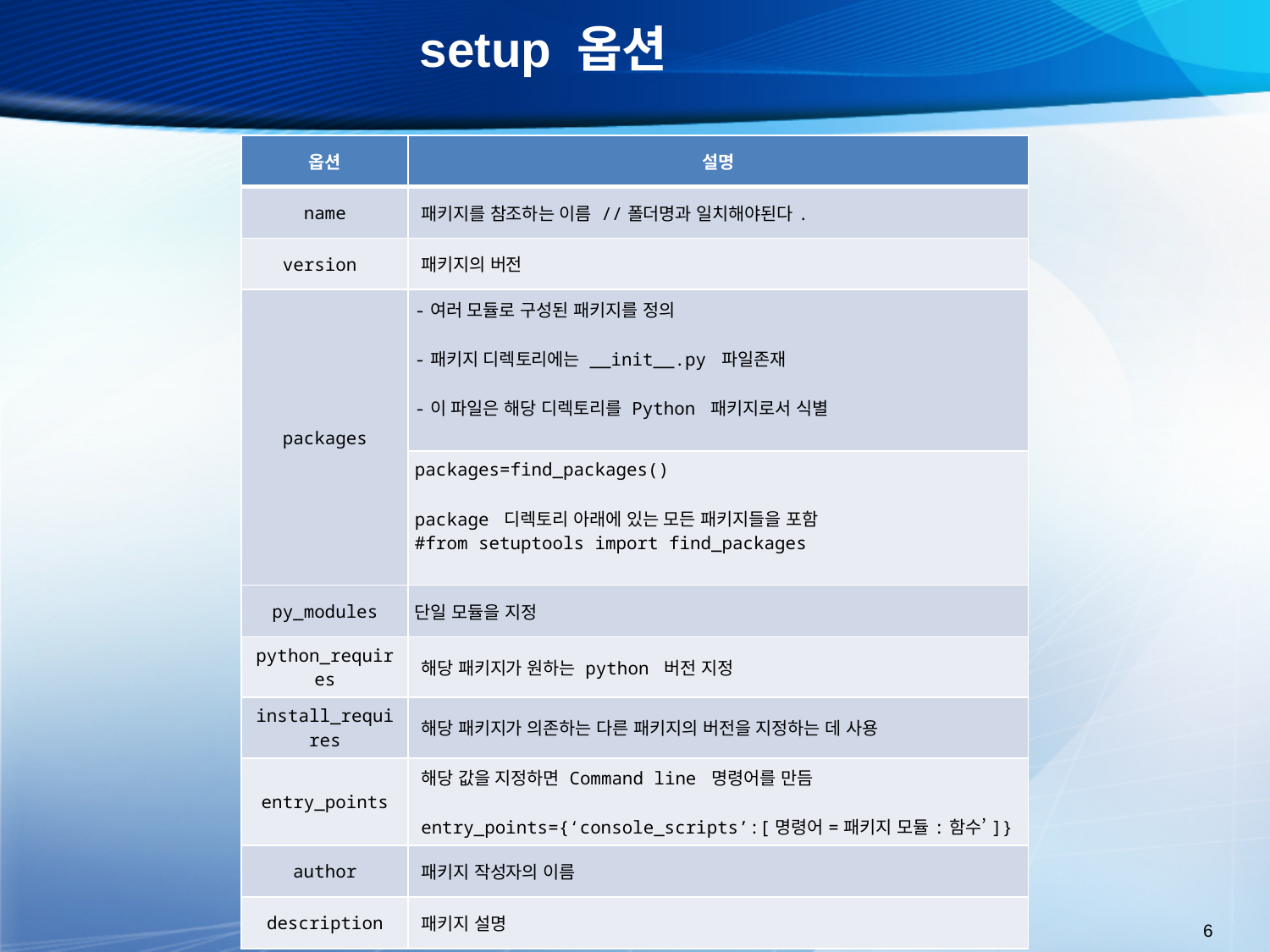

# setup 옵션
| 옵션 | 설명 |
| --- | --- |
| name | 패키지를 참조하는 이름 //폴더명과 일치해야된다. |
| version | 패키지의 버전 |
| packages | -여러 모듈로 구성된 패키지를 정의 -패키지 디렉토리에는 \_\_init\_\_.py 파일존재 -이 파일은 해당 디렉토리를 Python 패키지로서 식별 |
|  | packages=find\_packages() package 디렉토리 아래에 있는 모든 패키지들을 포함 #from setuptools import find\_packages |
| py\_modules | 단일 모듈을 지정 |
| python\_requires | 해당 패키지가 원하는 python 버전 지정 |
| install\_requires | 해당 패키지가 의존하는 다른 패키지의 버전을 지정하는 데 사용 |
| entry\_points | 해당 값을 지정하면 Command line 명령어를 만듬 entry\_points={‘console\_scripts’:[명령어=패키지 모듈:함수’]} |
| author | 패키지 작성자의 이름 |
| description | 패키지 설명 |